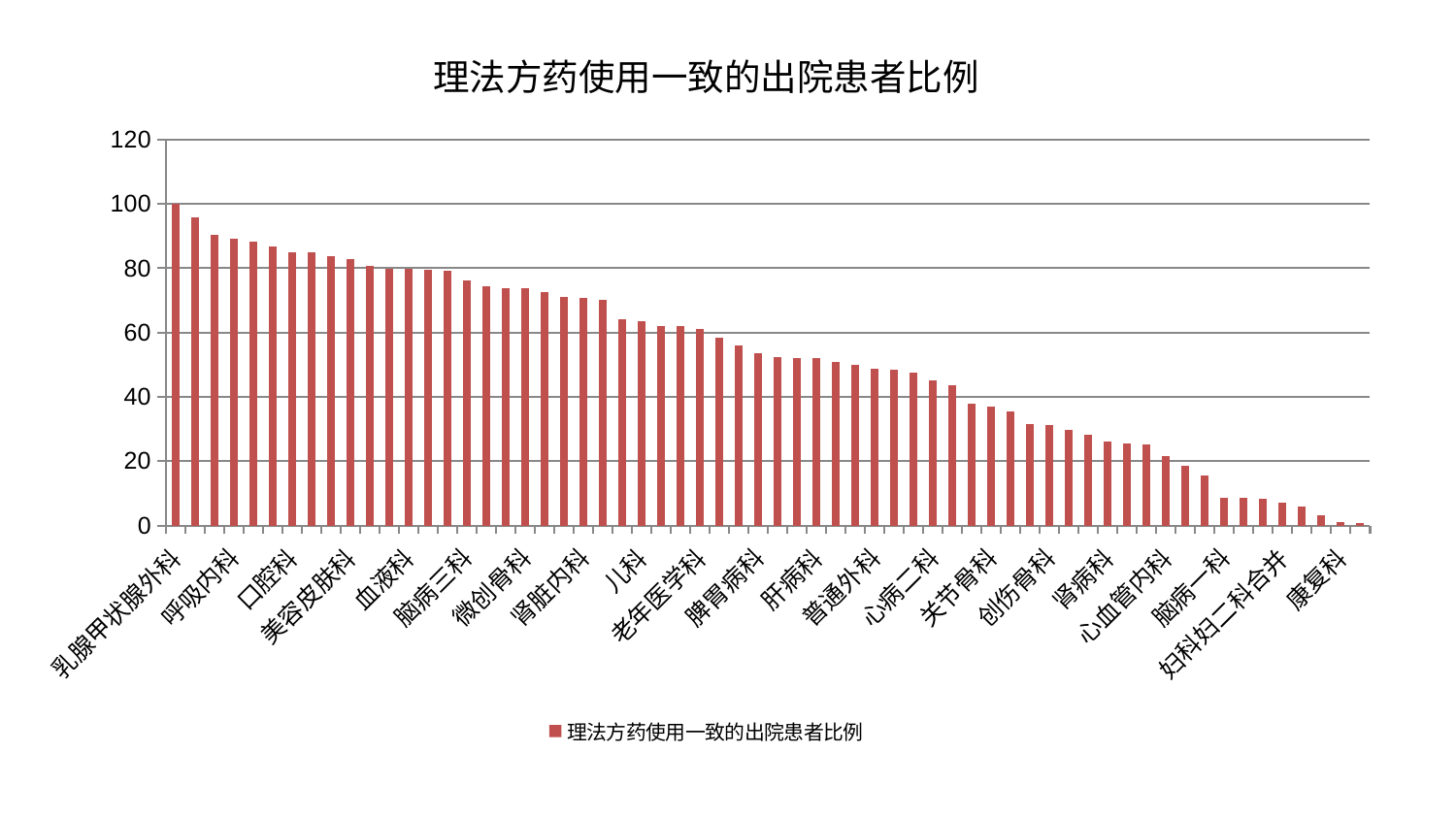

### Chart: 理法方药使用一致的出院患者比例

| Category | 理法方药使用一致的出院患者比例 |
|---|---|
| 乳腺甲状腺外科 | 100.0 |
| 肝胆外科 | 95.68188093210733 |
| 身心医学科 | 90.33952004947716 |
| 呼吸内科 | 89.1875466028266 |
| 风湿病科 | 88.41576499218331 |
| 脾胃科消化科合并 | 86.86037262860032 |
| 口腔科 | 85.01220360109275 |
| 中医外治中心 | 84.82644408026938 |
| 推拿科 | 83.62870017616254 |
| 美容皮肤科 | 82.82333479262054 |
| 妇科 | 80.86818705382694 |
| 心病一科 | 79.85719636744389 |
| 血液科 | 79.70914930410477 |
| 骨科 | 79.51768164744196 |
| 妇二科 | 79.36375858045483 |
| 脑病三科 | 76.31973433172314 |
| 眼科 | 74.50975590550372 |
| 耳鼻喉科 | 73.74942613966637 |
| 微创骨科 | 73.72181739638583 |
| 小儿骨科 | 72.48494598110149 |
| 综合内科 | 71.2051037479779 |
| 肾脏内科 | 70.8647127987688 |
| 内分泌科 | 70.29735229360107 |
| 脑病二科 | 64.04338806186202 |
| 儿科 | 63.62508385602968 |
| 周围血管科 | 62.00253006454422 |
| 肛肠科 | 61.905503806532415 |
| 老年医学科 | 61.188365901029535 |
| 心病四科 | 58.53989440500541 |
| 西区重症医学科 | 56.08283829130679 |
| 脾胃病科 | 53.45684673539887 |
| 神经内科 | 52.28225800155881 |
| 消化内科 | 52.1434764213898 |
| 肝病科 | 52.02310605836305 |
| 显微骨科 | 50.72616087304143 |
| 小儿推拿科 | 50.023806291332924 |
| 普通外科 | 48.75995374656486 |
| 中医经典科 | 48.45669134696603 |
| 治未病中心 | 47.47306657555544 |
| 心病二科 | 45.13116692492845 |
| 神经外科 | 43.57411040791255 |
| 东区重症医学科 | 37.89810409743504 |
| 关节骨科 | 37.11326550944962 |
| 运动损伤骨科 | 35.42777995205163 |
| 针灸科 | 31.630130771300855 |
| 创伤骨科 | 31.11871595557384 |
| 皮肤科 | 29.807126359046308 |
| 男科 | 28.221764827768403 |
| 肾病科 | 26.20781690186089 |
| 胸外科 | 25.48223462545812 |
| 重症医学科 | 25.068719222755778 |
| 心血管内科 | 21.57196890042858 |
| 心病三科 | 18.557267648722988 |
| 脊柱骨科 | 15.539746536821776 |
| 脑病一科 | 8.595046538125754 |
| 泌尿外科 | 8.488457724371182 |
| 东区肾病科 | 8.386241111192284 |
| 妇科妇二科合并 | 7.084509147447119 |
| 肿瘤内科 | 5.914898543594978 |
| 产科 | 3.148216418228544 |
| 康复科 | 1.0005040157666087 |
| 医院 | 0.8258716634172566 |
192